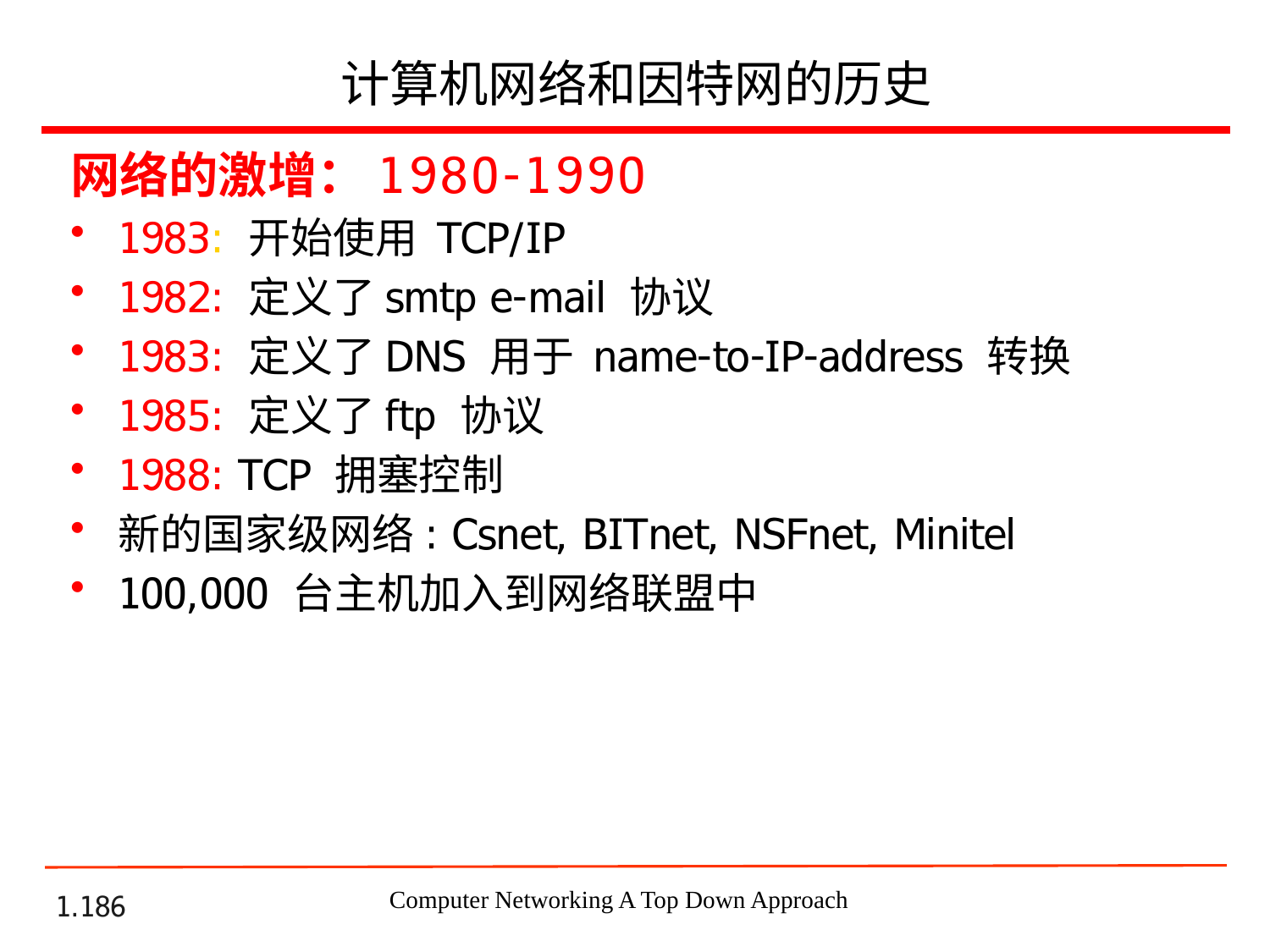

# 计算机网络和因特网的历史
网络的激增：1980-1990
1983: 开始使用 TCP/IP
1982: 定义了smtp e-mail 协议
1983: 定义了DNS 用于 name-to-IP-address 转换
1985: 定义了ftp 协议
1988: TCP 拥塞控制
新的国家级网络: Csnet, BITnet, NSFnet, Minitel
100,000 台主机加入到网络联盟中